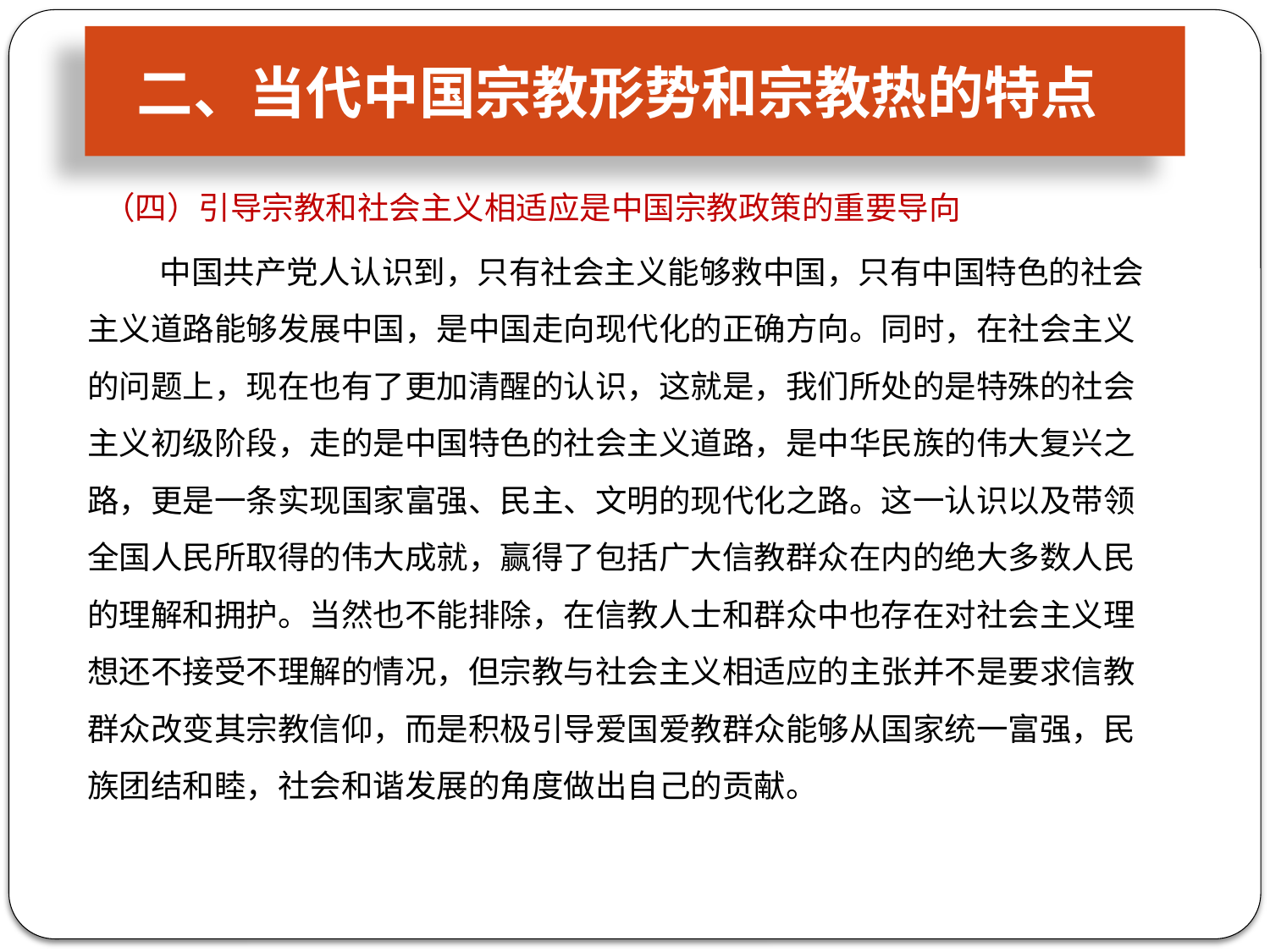

二、当代中国宗教形势和宗教热的特点
 （四）引导宗教和社会主义相适应是中国宗教政策的重要导向
         中国共产党人认识到，只有社会主义能够救中国，只有中国特色的社会主义道路能够发展中国，是中国走向现代化的正确方向。同时，在社会主义的问题上，现在也有了更加清醒的认识，这就是，我们所处的是特殊的社会主义初级阶段，走的是中国特色的社会主义道路，是中华民族的伟大复兴之路，更是一条实现国家富强、民主、文明的现代化之路。这一认识以及带领全国人民所取得的伟大成就，赢得了包括广大信教群众在内的绝大多数人民的理解和拥护。当然也不能排除，在信教人士和群众中也存在对社会主义理想还不接受不理解的情况，但宗教与社会主义相适应的主张并不是要求信教群众改变其宗教信仰，而是积极引导爱国爱教群众能够从国家统一富强，民族团结和睦，社会和谐发展的角度做出自己的贡献。